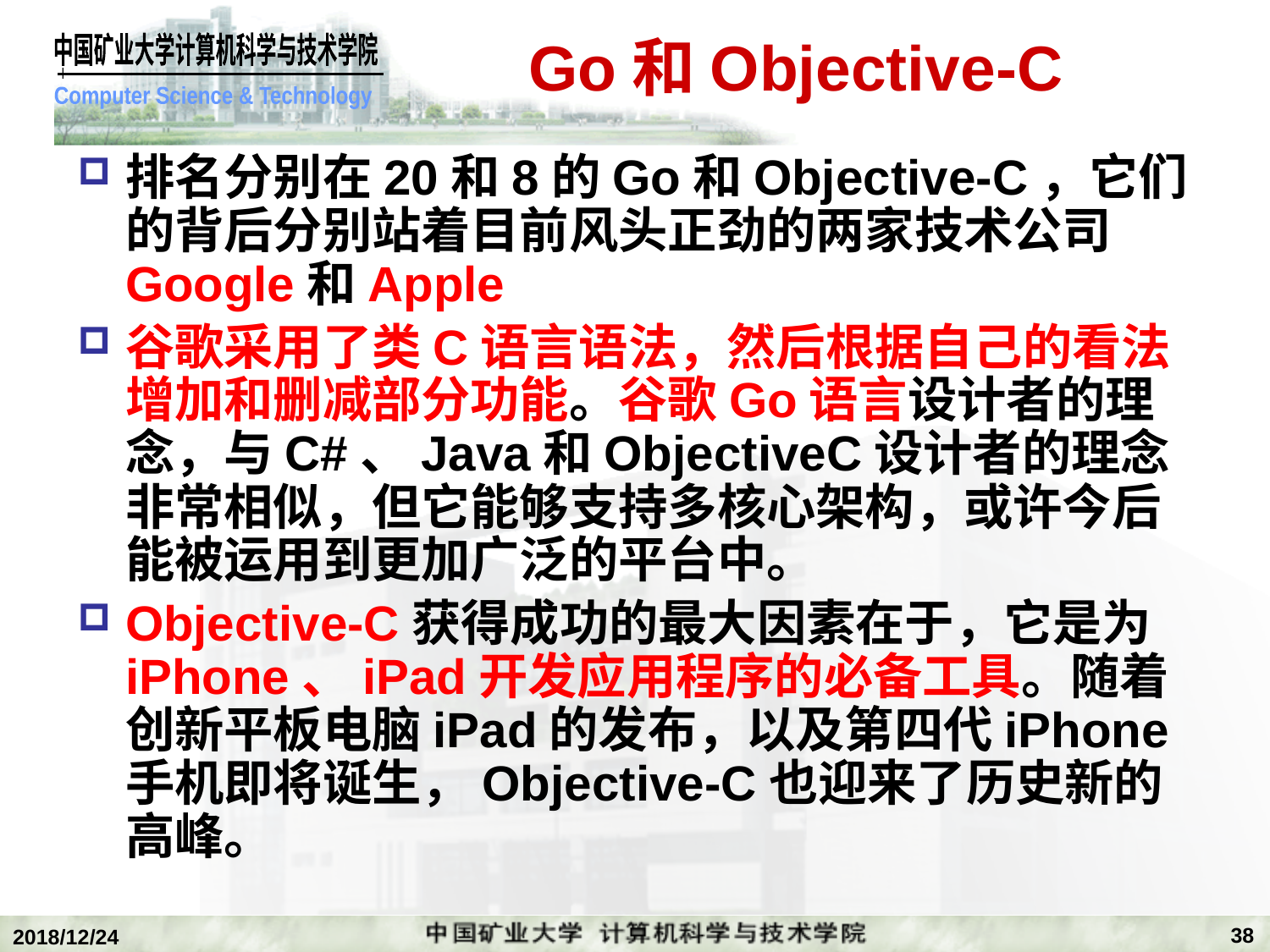

# Go和Objective-C
排名分别在20和8的Go和Objective-C，它们的背后分别站着目前风头正劲的两家技术公司Google和Apple
谷歌采用了类C语言语法，然后根据自己的看法增加和删减部分功能。谷歌Go语言设计者的理念，与C#、Java和ObjectiveC设计者的理念非常相似，但它能够支持多核心架构，或许今后能被运用到更加广泛的平台中。
Objective-C获得成功的最大因素在于，它是为iPhone、iPad开发应用程序的必备工具。随着创新平板电脑iPad的发布，以及第四代iPhone手机即将诞生，Objective-C也迎来了历史新的高峰。
38
2018/12/24